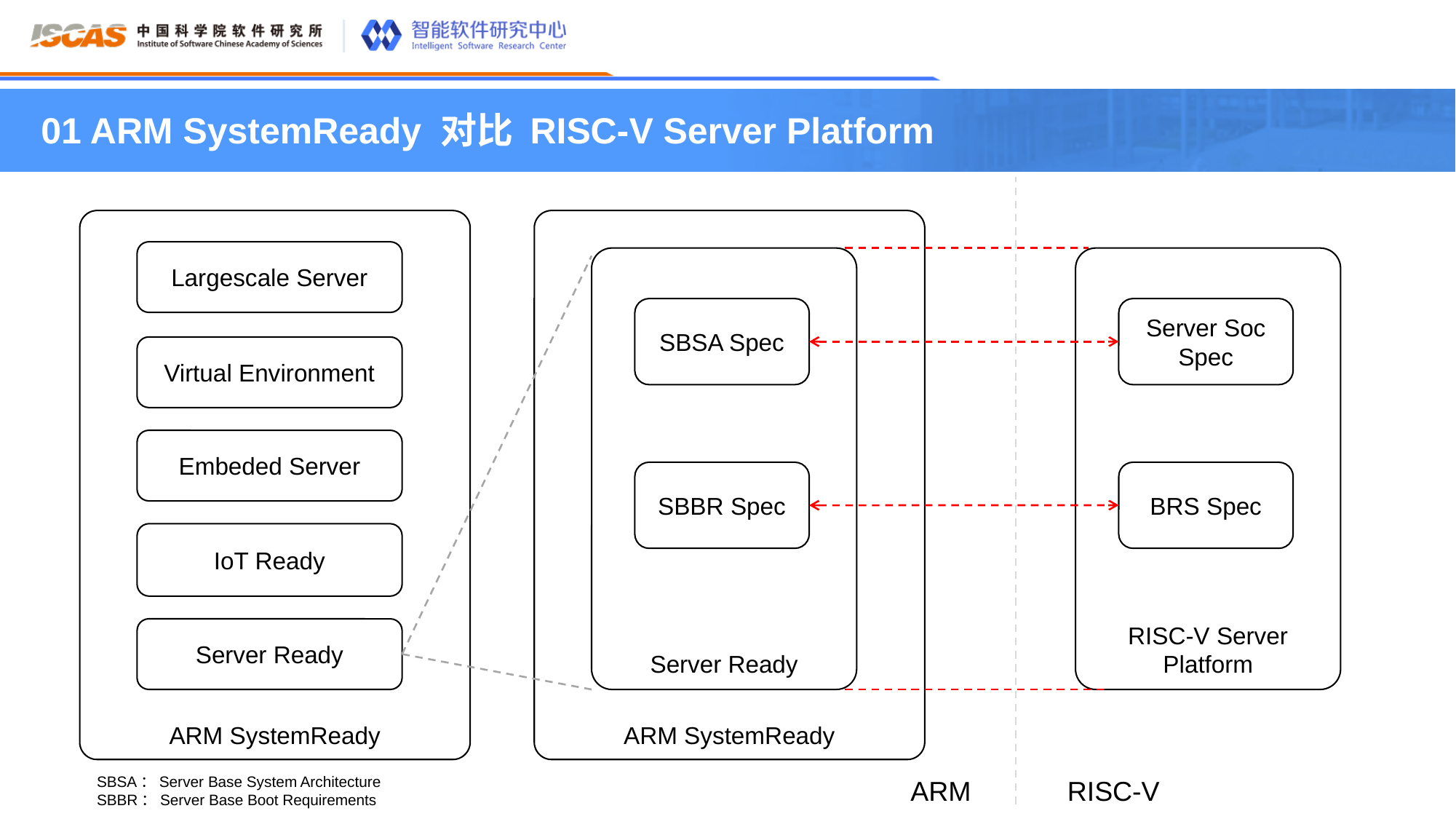

01 ARM SystemReady 对比 RISC-V Server Platform
ARM SystemReady
ARM SystemReady
Largescale Server
Server Ready
RISC-V Server Platform
SBSA Spec
Server Soc
Spec
Virtual Environment
Embeded Server
SBBR Spec
BRS Spec
IoT Ready
Server Ready
SBSA：Server Base System Architecture
SBBR：Server Base Boot Requirements

ARM
RISC-V